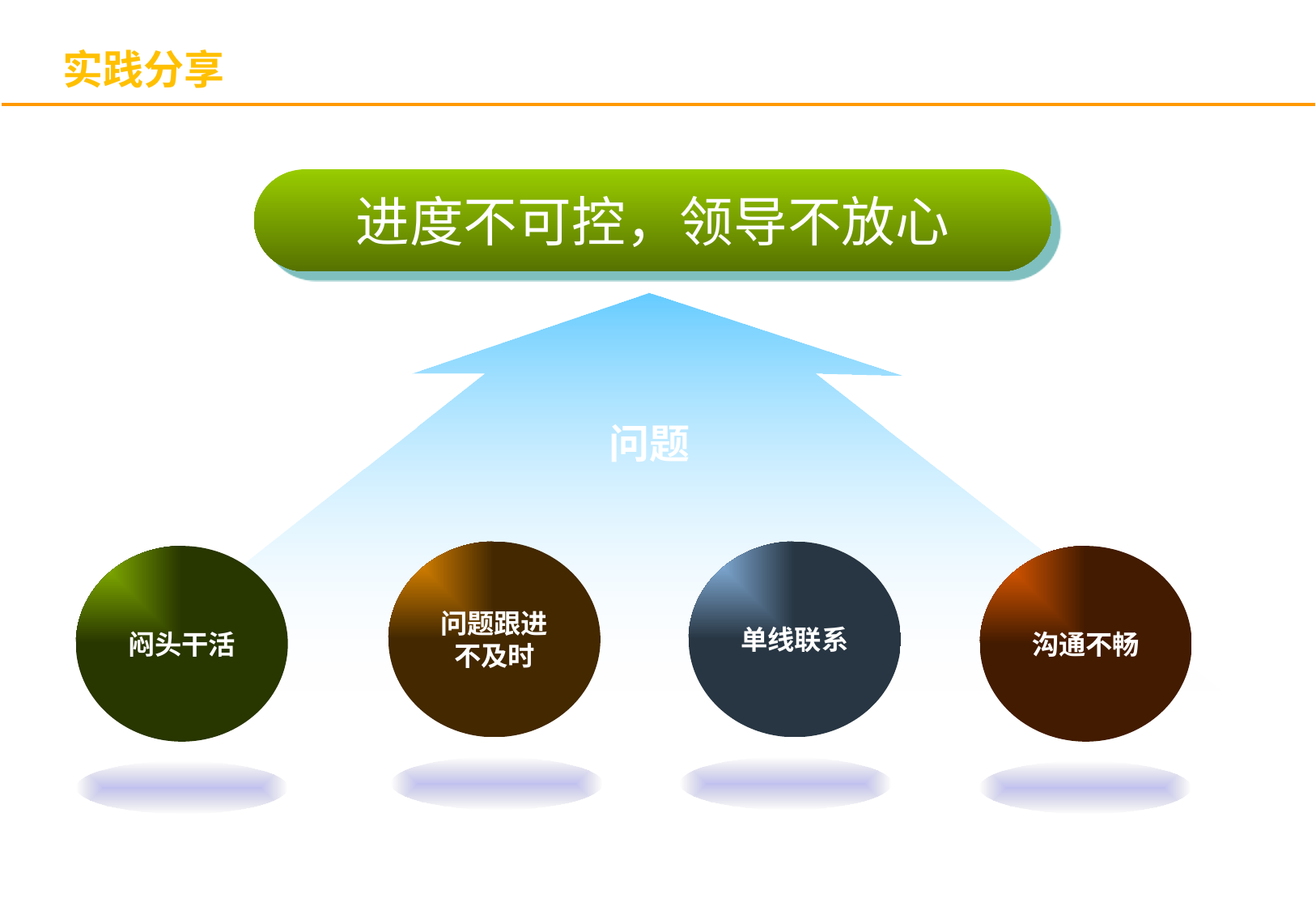

实践分享
进度不可控，领导不放心

问题
问题跟进
不及时
单线联系
闷头干活
沟通不畅